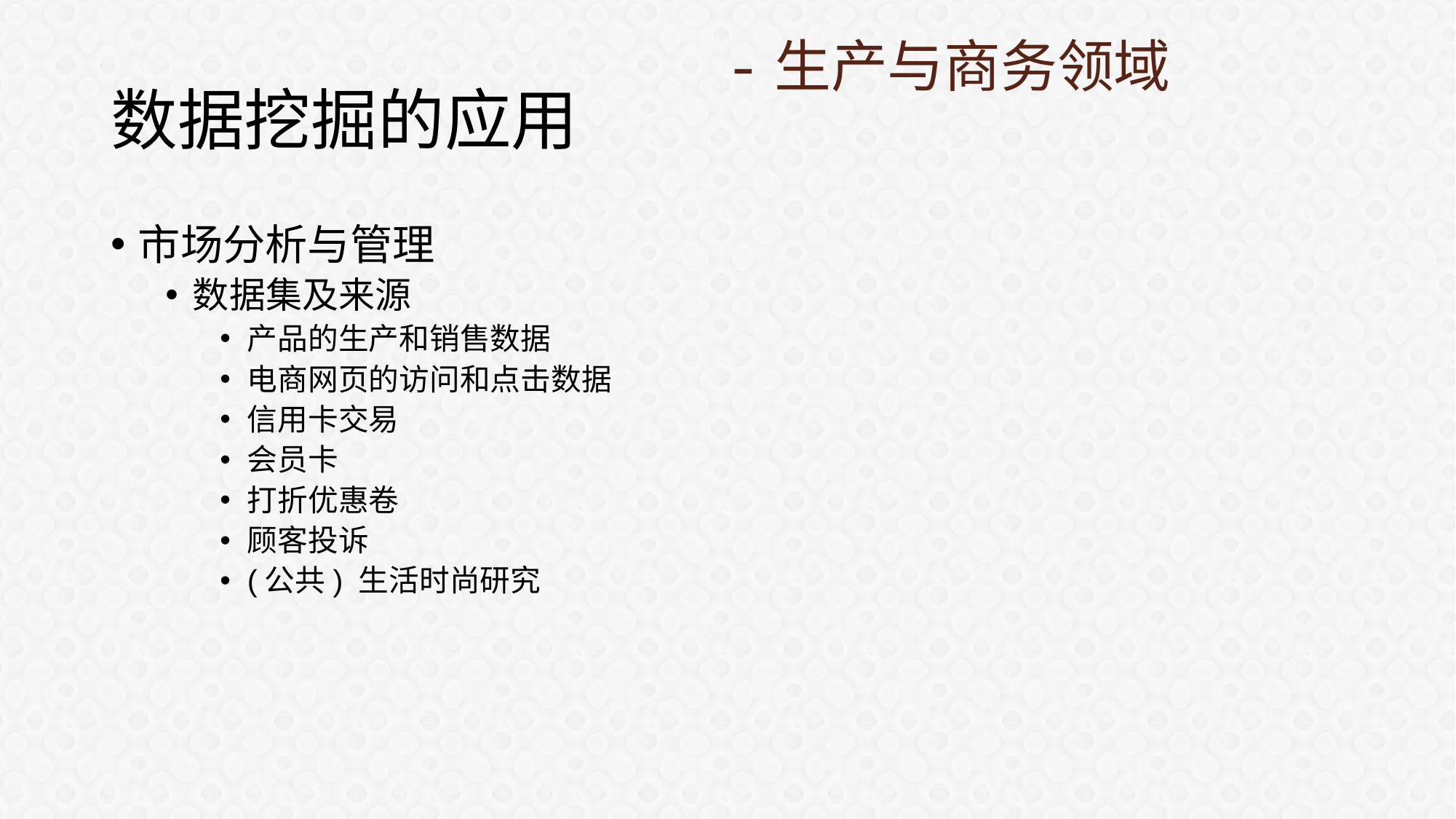

-生产与商务领域
# 数据挖掘的应用
市场分析与管理
数据集及来源
产品的生产和销售数据
电商网页的访问和点击数据
信用卡交易
会员卡
打折优惠卷
顾客投诉
(公共) 生活时尚研究

66